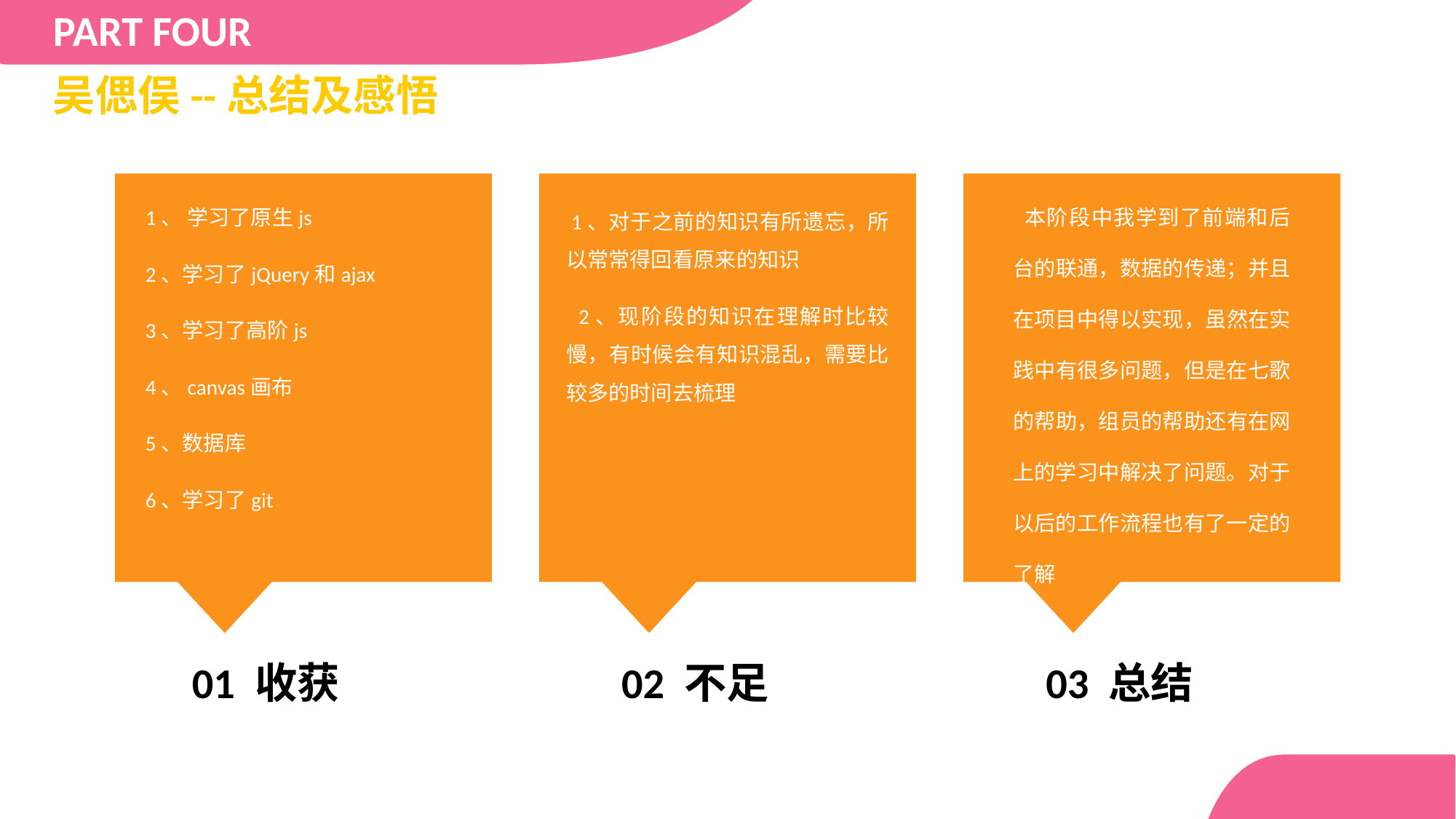

PART FOUR
吴偲俣--总结及感悟
 本阶段中我学到了前端和后台的联通，数据的传递；并且在项目中得以实现，虽然在实践中有很多问题，但是在七歌的帮助，组员的帮助还有在网上的学习中解决了问题。对于以后的工作流程也有了一定的了解

 1、 学习了原生js
 2、学习了jQuery和ajax
 3、学习了高阶js
 4、canvas画布
 5、数据库
 6、学习了git

 1、对于之前的知识有所遗忘，所以常常得回看原来的知识
  2、现阶段的知识在理解时比较慢，有时候会有知识混乱，需要比较多的时间去梳理
01 收获
02 不足
03 总结